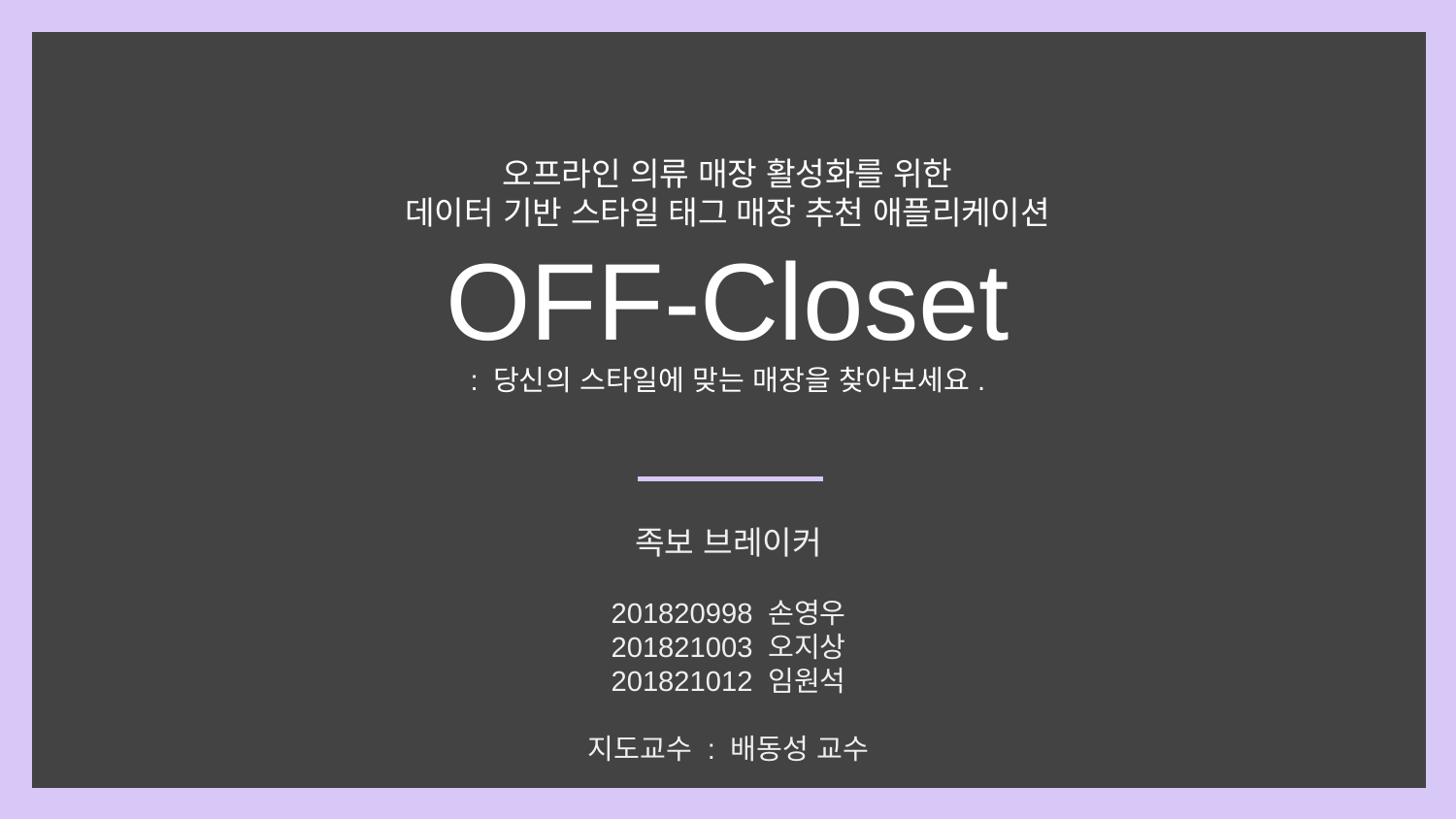

오프라인 의류 매장 활성화를 위한
데이터 기반 스타일 태그 매장 추천 애플리케이션
OFF-Closet
: 당신의 스타일에 맞는 매장을 찾아보세요.
족보 브레이커

201820998 손영우
201821003 오지상
201821012 임원석

지도교수 : 배동성 교수